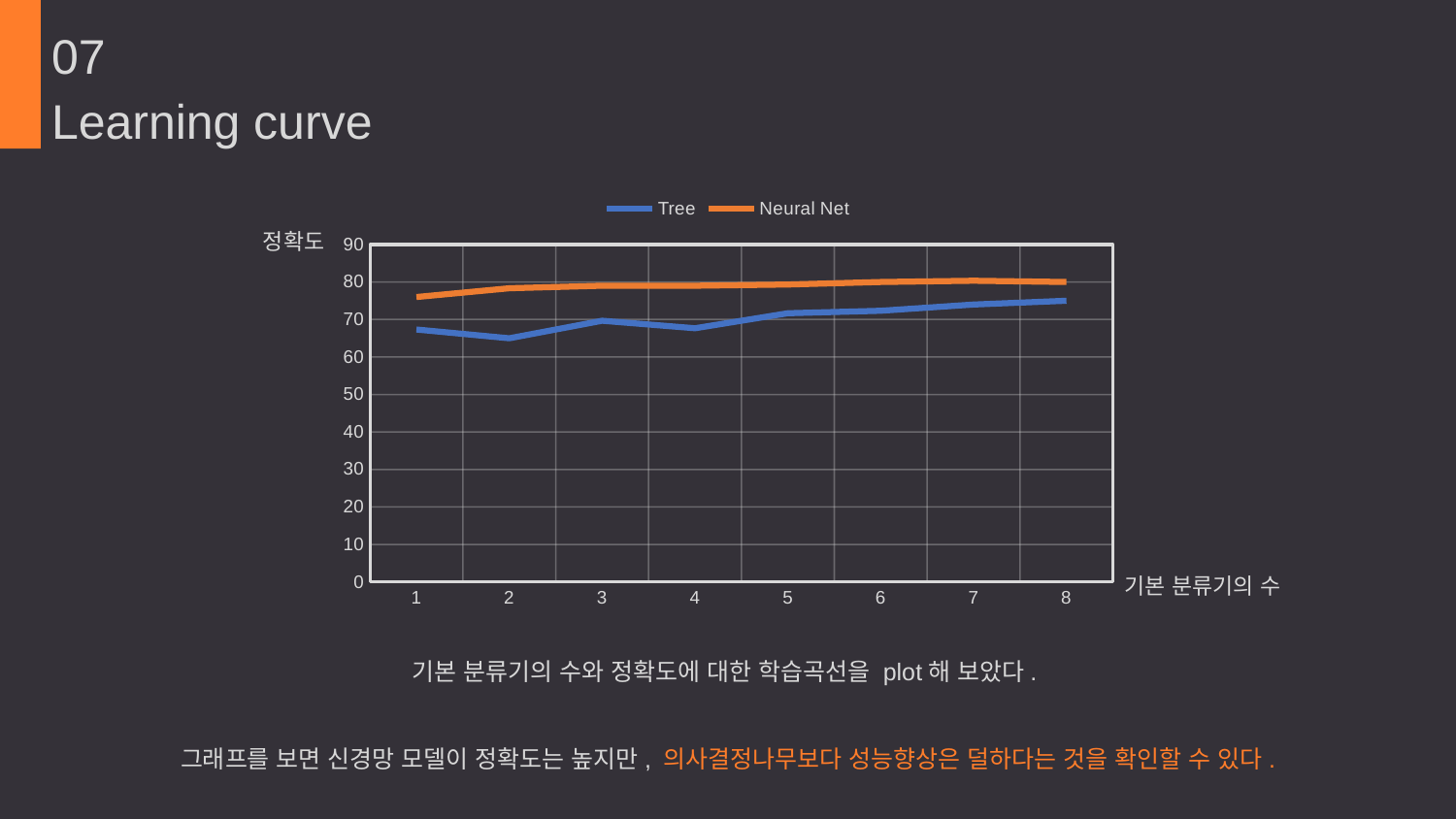

07
Learning curve

### Chart

| Category | Tree | Neural Net |
|---|---|---|
| 1 | 67.33 | 76.0 |
| 2 | 65.0 | 78.33 |
| 3 | 69.67 | 79.0 |
| 4 | 67.67 | 79.0 |
| 5 | 71.67 | 79.33 |
| 6 | 72.33 | 80.0 |
| 7 | 74.0 | 80.33 |
| 8 | 75.0 | 80.0 |
정확도
	기본 분류기의 수
기본 분류기의 수와 정확도에 대한 학습곡선을 plot해 보았다.

그래프를 보면 신경망 모델이 정확도는 높지만, 의사결정나무보다 성능향상은 덜하다는 것을 확인할 수 있다.